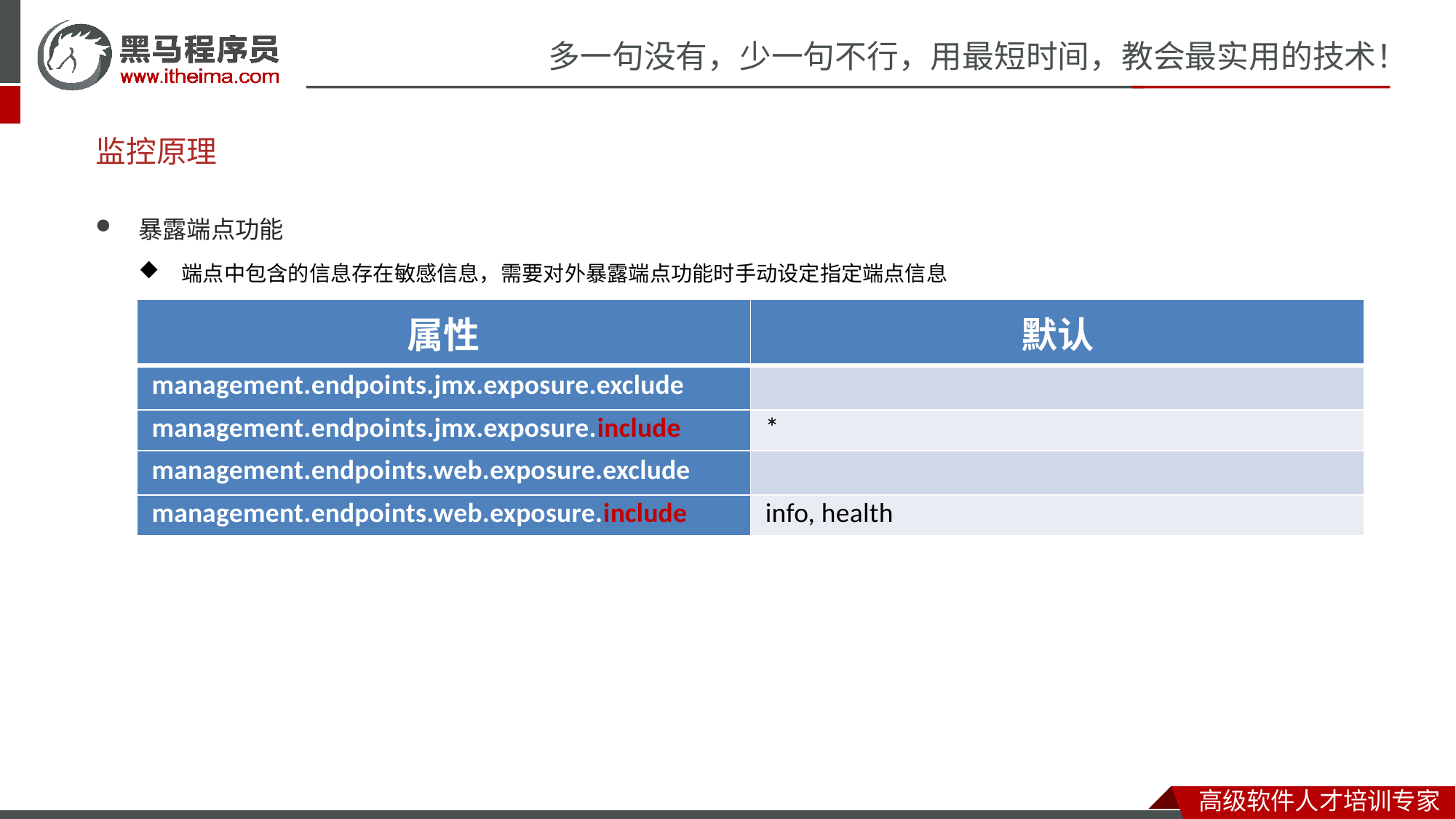

# 监控原理
暴露端点功能
端点中包含的信息存在敏感信息，需要对外暴露端点功能时手动设定指定端点信息

| 属性 | 默认 |
| --- | --- |
| management.endpoints.jmx.exposure.exclude |  |
| management.endpoints.jmx.exposure.include | \* |
| management.endpoints.web.exposure.exclude |  |
| management.endpoints.web.exposure.include | info, health |